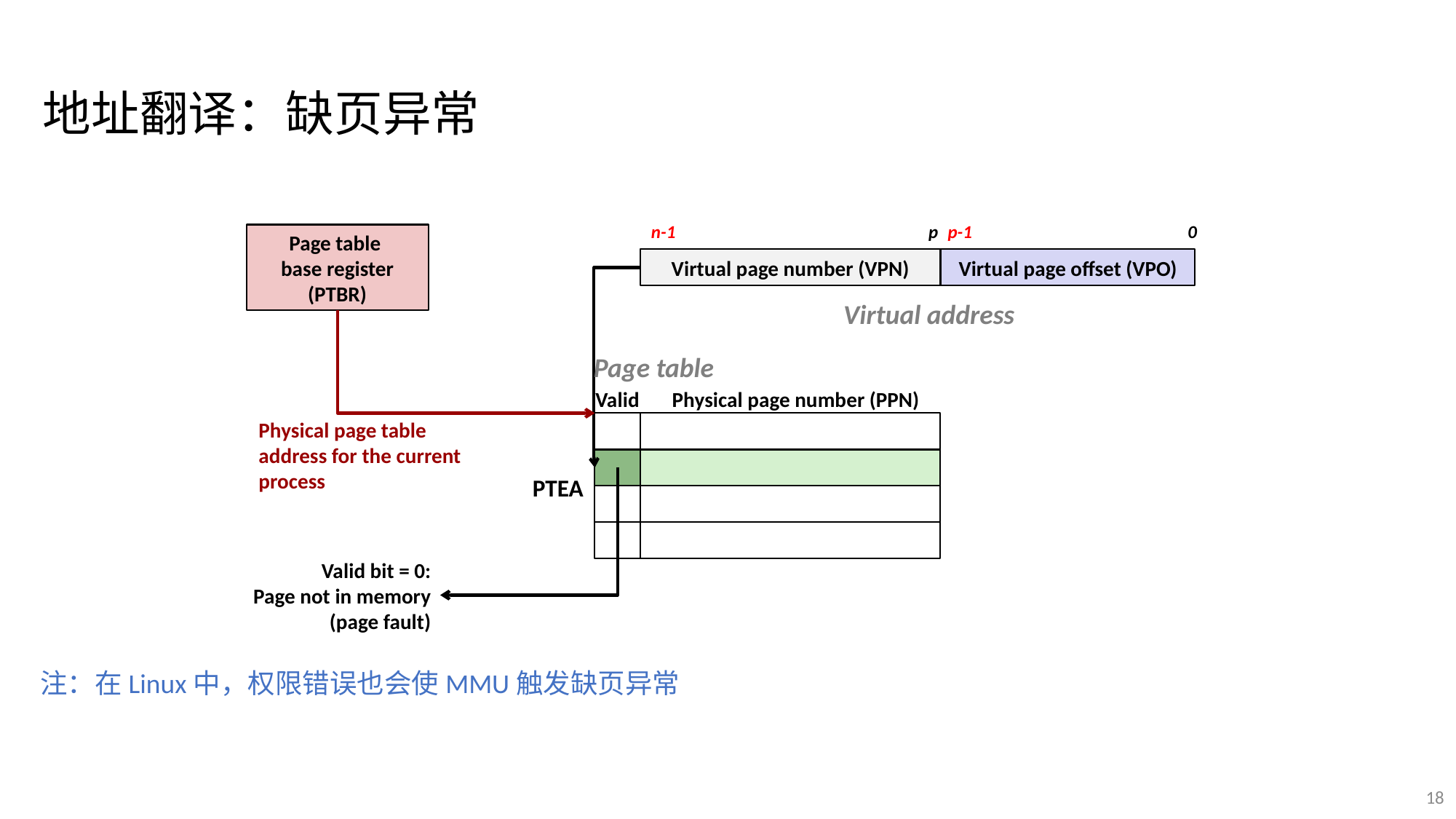

地址翻译：缺页异常
n-1
p
p-1
0
Page table
base register
(PTBR)
Virtual page number (VPN)
Virtual page offset (VPO)
Virtual address
Page table
Valid
Physical page number (PPN)
Physical page table
address for the current
process

PTEA

Valid bit = 0:
Page not in memory
(page fault)
注：在Linux中，权限错误也会使MMU触发缺页异常
18